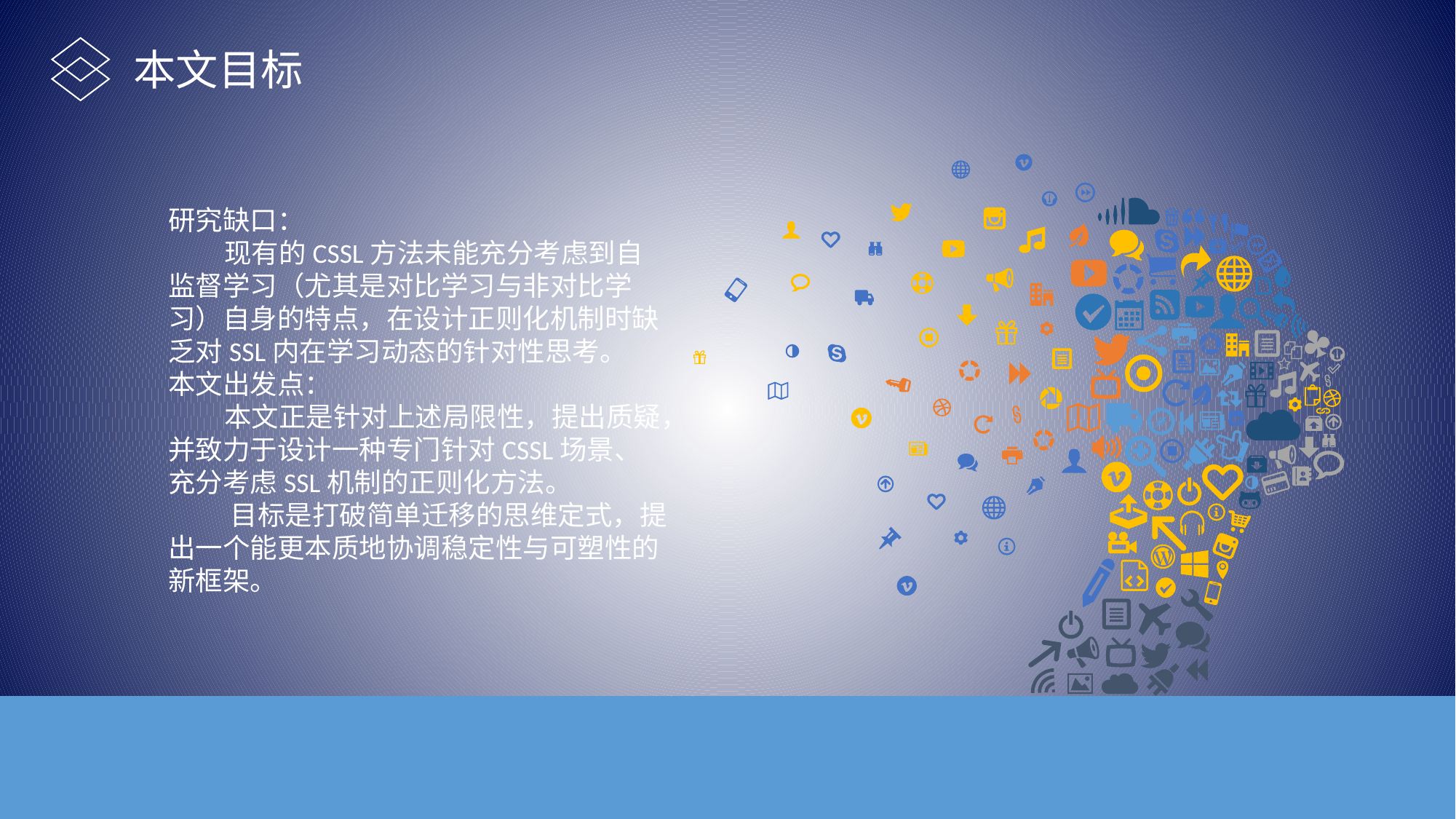

本文目标

研究缺口：
        现有的CSSL方法未能充分考虑到自监督学习（尤其是对比学习与非对比学习）自身的特点，在设计正则化机制时缺乏对SSL内在学习动态的针对性思考。
本文出发点：
        本文正是针对上述局限性，提出质疑，并致力于设计一种专门针对CSSL场景、充分考虑SSL机制的正则化方法。
         目标是打破简单迁移的思维定式，提出一个能更本质地协调稳定性与可塑性的新框架。

10